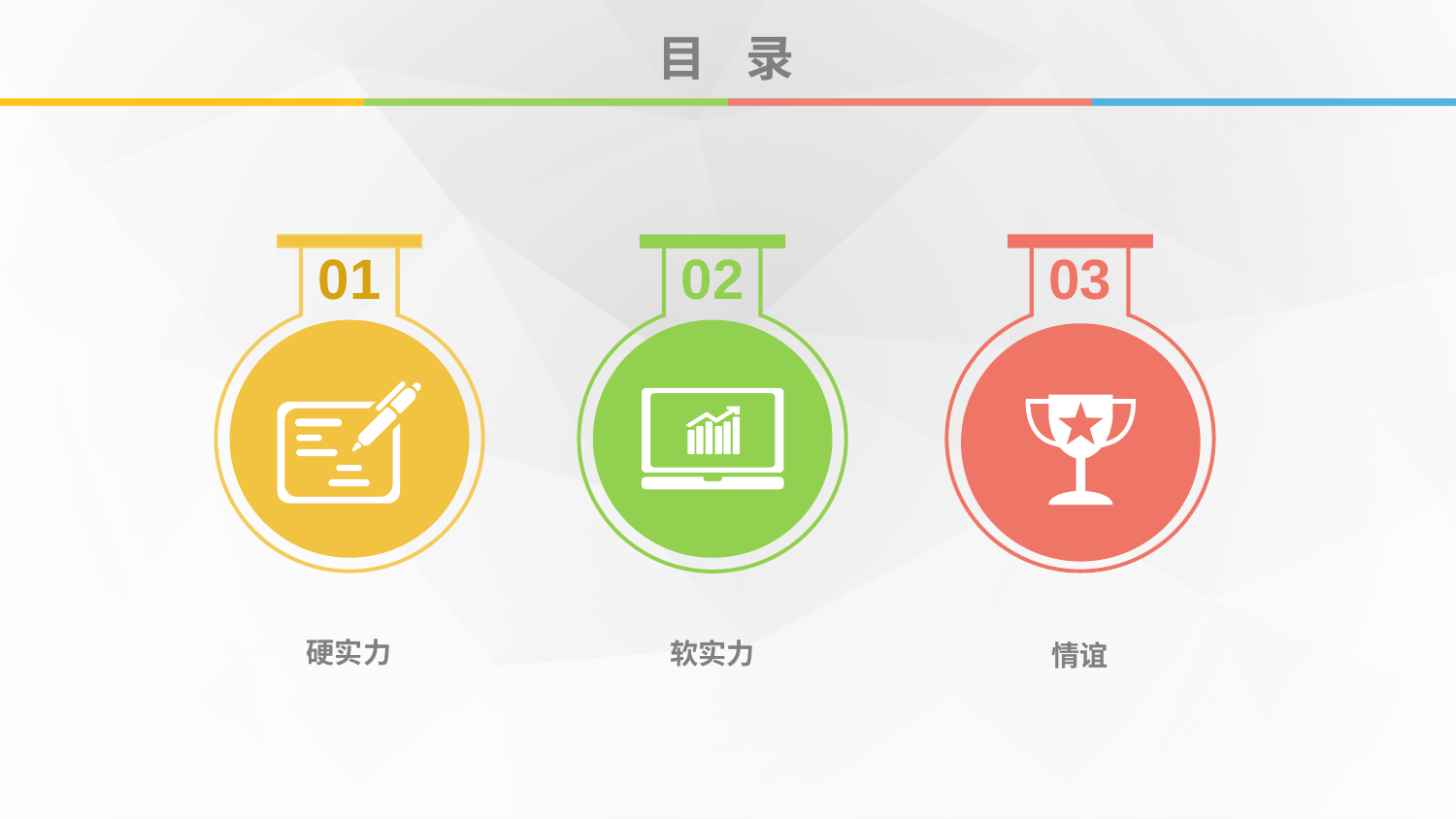

# 目  录
01
03
02

硬实力
软实力
情谊